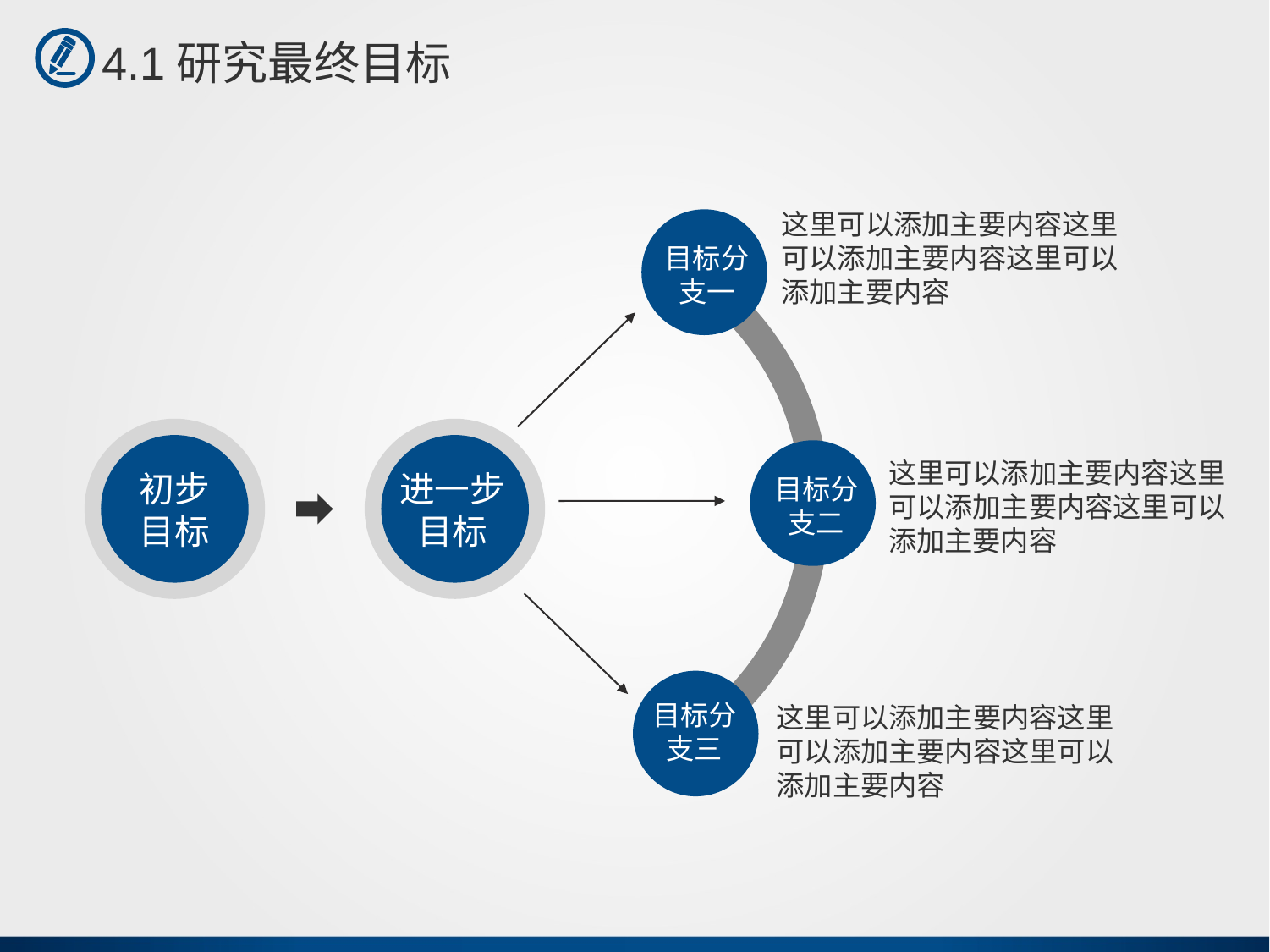

4.1研究最终目标
这里可以添加主要内容这里可以添加主要内容这里可以添加主要内容

目标分支一

这里可以添加主要内容这里可以添加主要内容这里可以添加主要内容
初步目标
进一步目标
目标分支二

目标分支三
这里可以添加主要内容这里可以添加主要内容这里可以添加主要内容